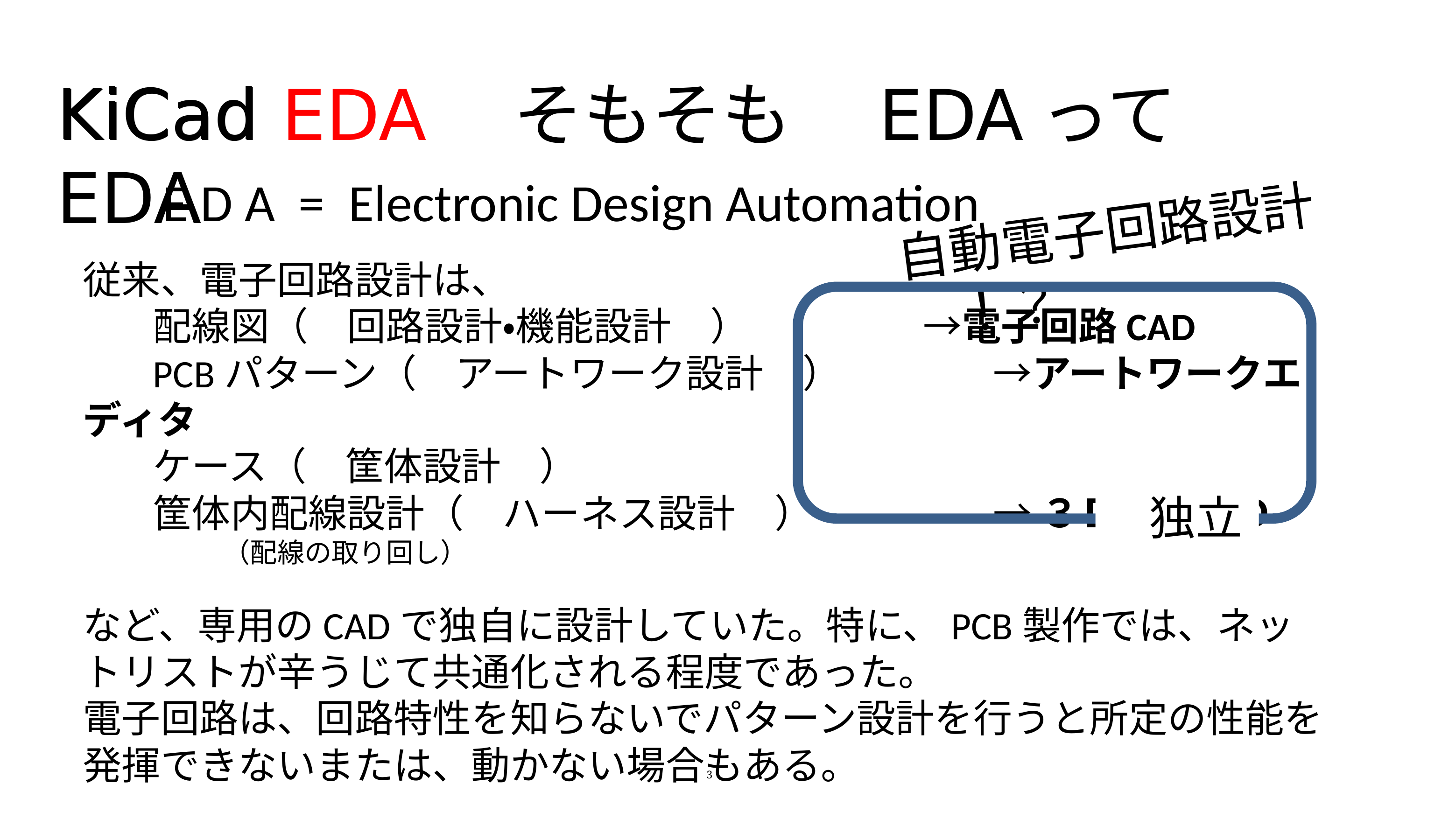

KiCad EDA　そもそも　EDAって
# KiCad EDA
E D A  =  Electronic Design Automation
自動電子回路設計　！？
従来、電子回路設計は、
	配線図（　回路設計・機能設計　） 　　　　	→電子回路CAD
	PCBパターン（　アートワーク設計　）　　　	→アートワークエディタ
	ケース（　筐体設計　）
	筐体内配線設計（　ハーネス設計　） 　　　	→ ３Ｄ－ＣＡＤ
　　　　　　（配線の取り回し）

など、専用のCADで独自に設計していた。特に、PCB製作では、ネットリストが辛うじて共通化される程度であった。
電子回路は、回路特性を知らないでパターン設計を行うと所定の性能を発揮できないまたは、動かない場合もある。

　独立
3